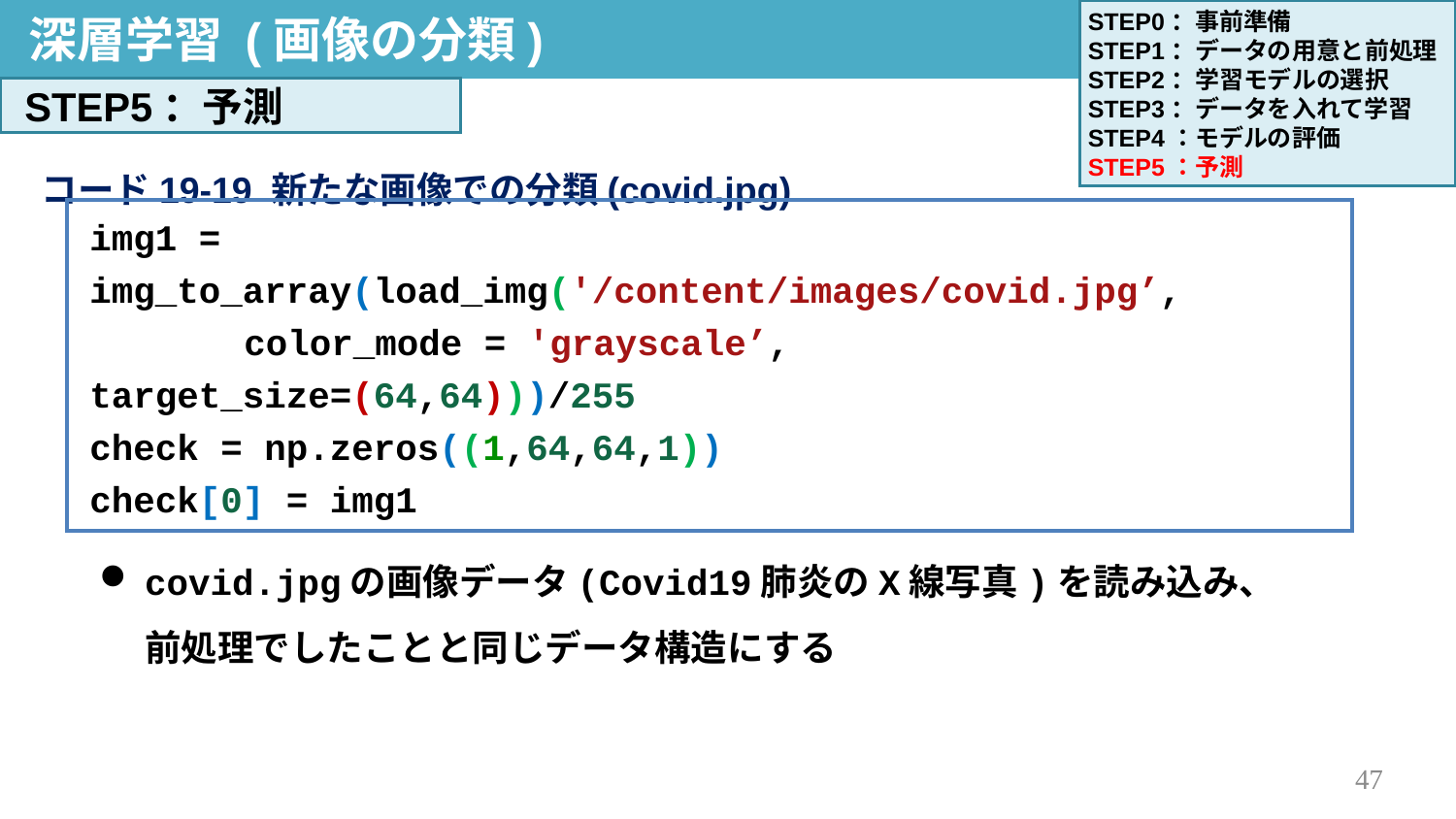

深層学習 (画像の分類)
STEP0：事前準備
STEP1：データの用意と前処理
STEP2：学習モデルの選択
STEP3：データを入れて学習
STEP4：モデルの評価
STEP5：予測
決定木分析
STEP5：予測
コード19-19 新たな画像での分類(covid.jpg)
img1 = img_to_array(load_img('/content/images/covid.jpg’,
　　　　color_mode = 'grayscale’, 	target_size=(64,64)))/255
check = np.zeros((1,64,64,1))
check[0] = img1
covid.jpgの画像データ(Covid19肺炎のX線写真)を読み込み、前処理でしたことと同じデータ構造にする
47